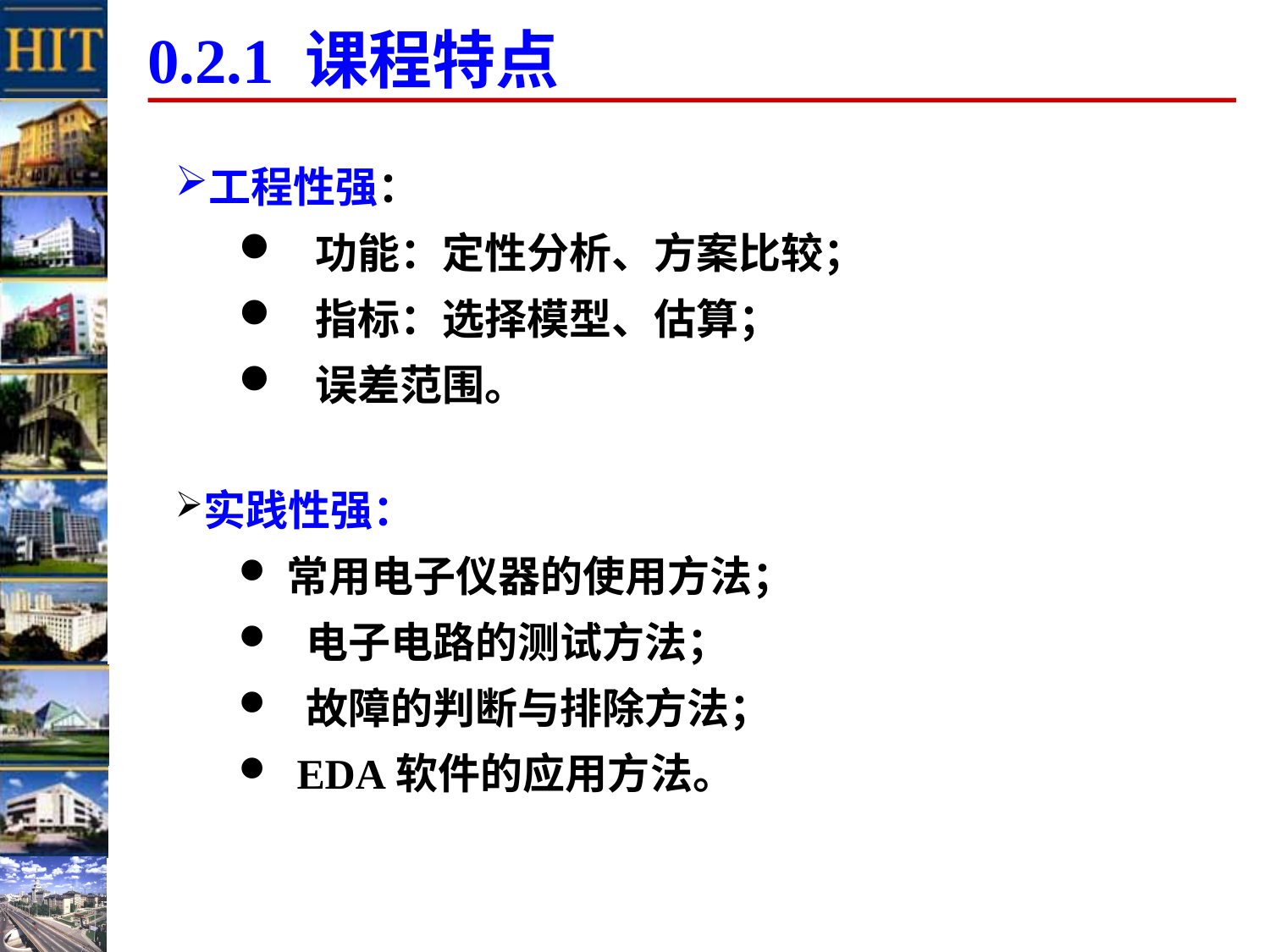

0.2.1 课程特点
工程性强：
  功能：定性分析、方案比较；
  指标：选择模型、估算；
  误差范围。

实践性强：
常用电子仪器的使用方法；
 电子电路的测试方法；
 故障的判断与排除方法；
 EDA软件的应用方法。